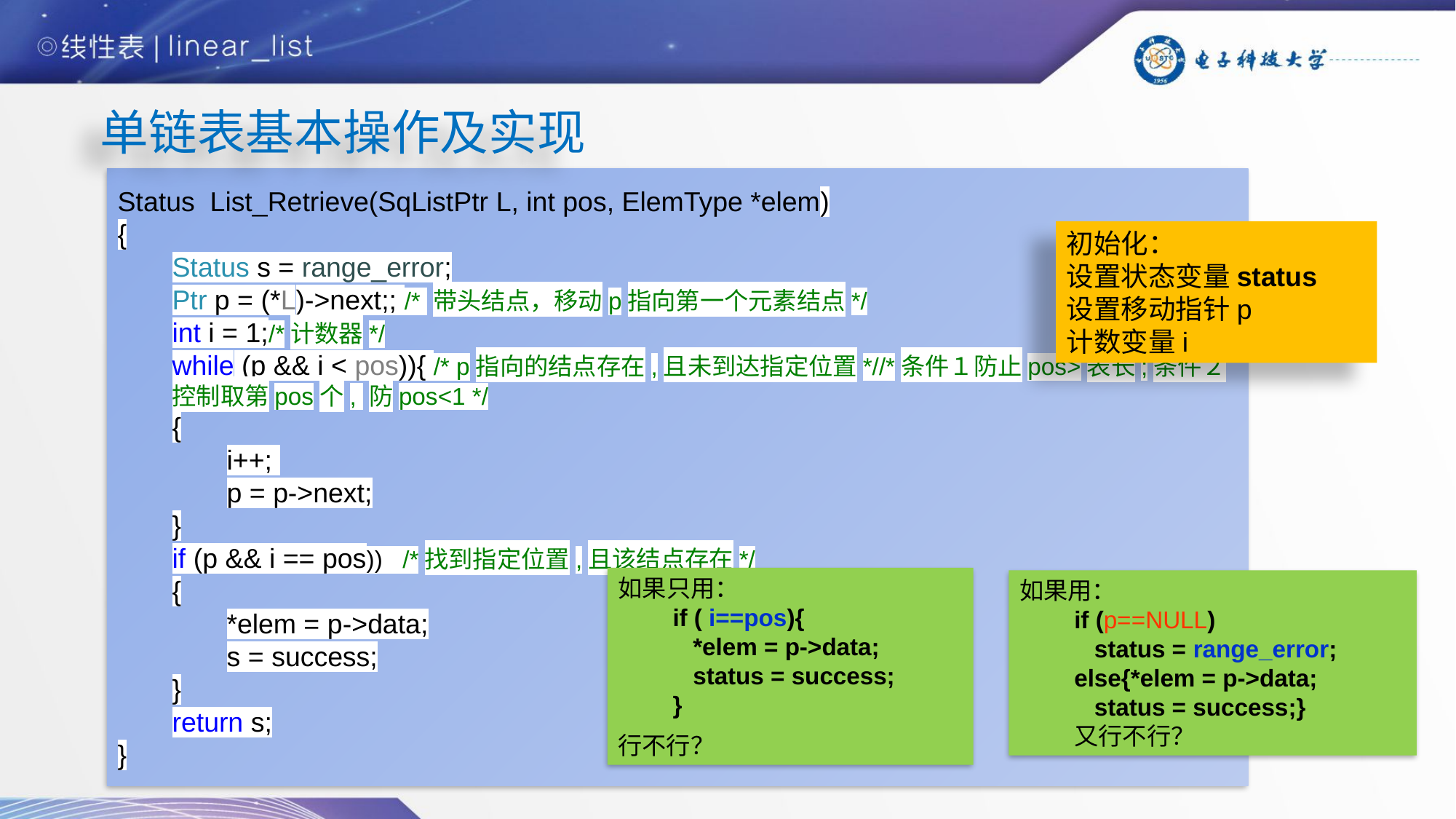

# 单链表基本操作及实现
Status  List_Retrieve(SqListPtr L, int pos, ElemType *elem)
{
Status s = range_error;
Ptr p = (*L)->next;; /* 带头结点，移动p指向第一个元素结点*/
int i = 1;/*计数器*/
while (p && i < pos)){ /* p指向的结点存在,且未到达指定位置*//*条件１防止pos>表长;条件２控制取第pos个, 防pos<1 */
{
i++;
p = p->next;
}
if (p && i == pos))   /*找到指定位置,且该结点存在*/
{
*elem = p->data;
s = success;
}
return s;
}
初始化：
设置状态变量status
设置移动指针p
计数变量i
如果只用：
if ( i==pos){
   *elem = p->data;
   status = success;
}
行不行？
如果用：
if (p==NULL)
   status = range_error;
else{*elem = p->data;
   status = success;}
又行不行？